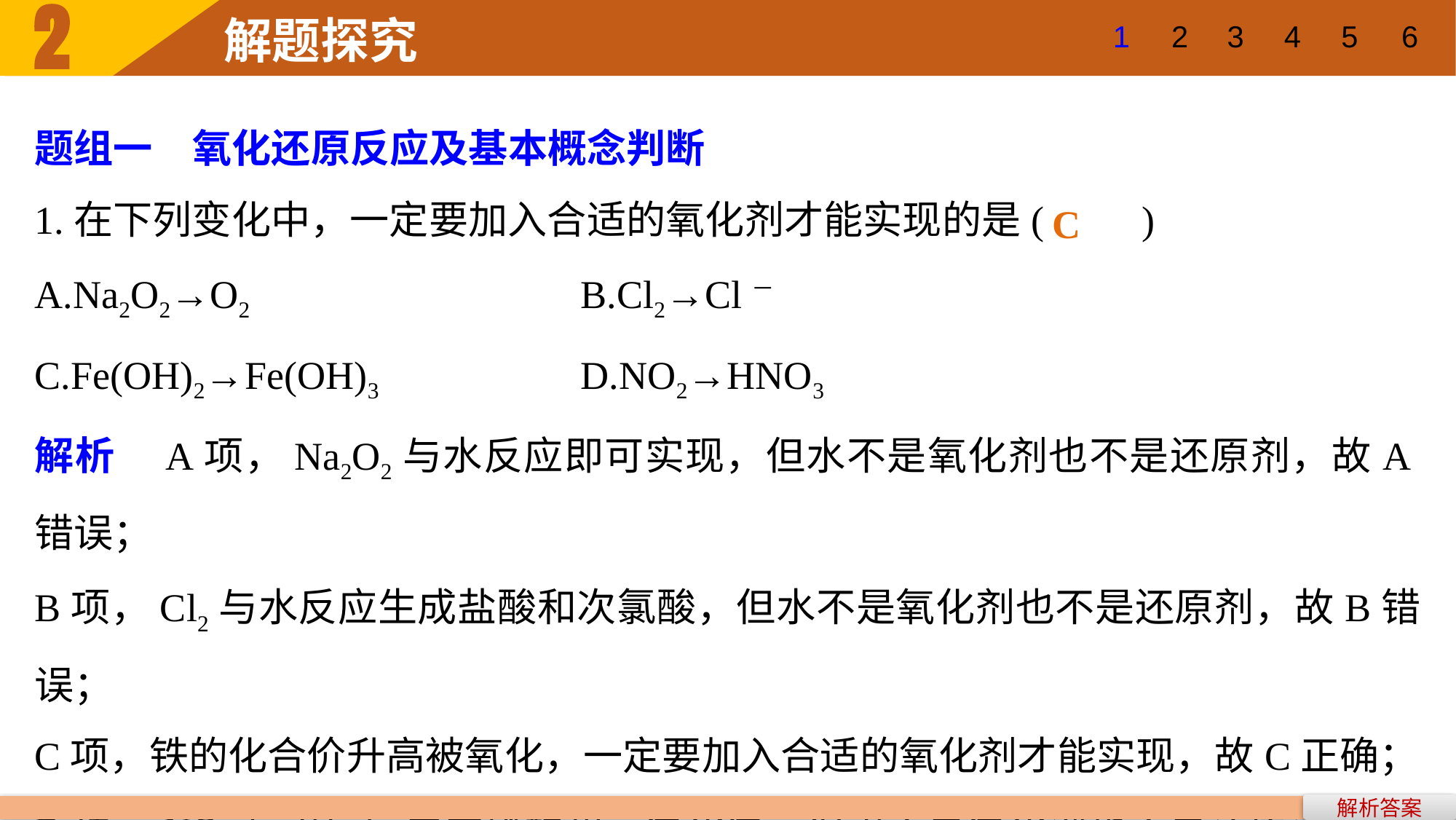

1
2
3
4
5
6
题组一　氧化还原反应及基本概念判断
1.在下列变化中，一定要加入合适的氧化剂才能实现的是(　　)
A.Na2O2→O2  			B.Cl2→Cl－
C.Fe(OH)2→Fe(OH)3  		D.NO2→HNO3
解析　A项，Na2O2与水反应即可实现，但水不是氧化剂也不是还原剂，故A错误；
B项，Cl2与水反应生成盐酸和次氯酸，但水不是氧化剂也不是还原剂，故B错误；
C项，铁的化合价升高被氧化，一定要加入合适的氧化剂才能实现，故C正确；
D项，NO2与水反应生成硝酸和一氧化氮，但水不是氧化剂也不是还原剂，故D错误。
C
解析答案